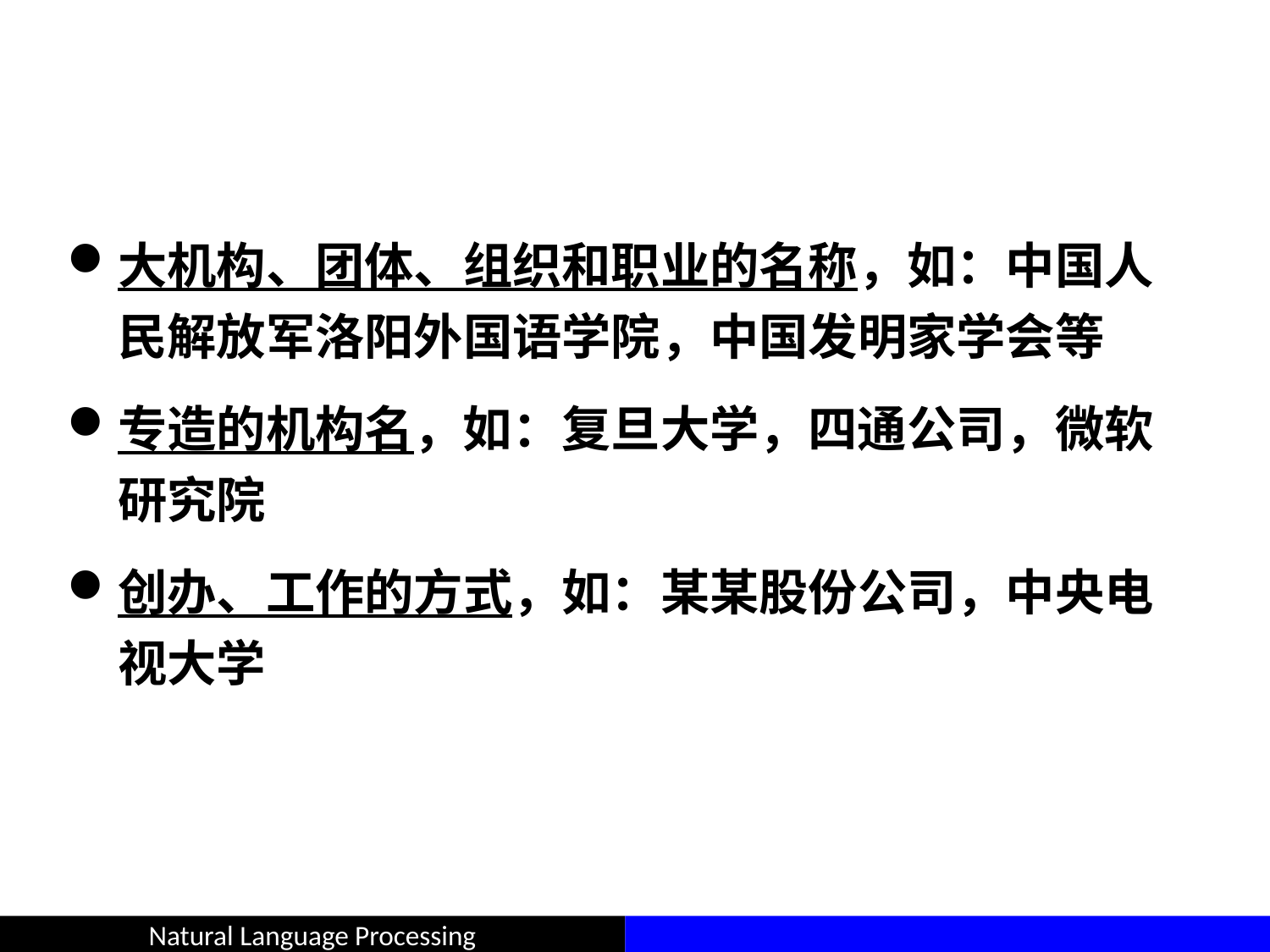

#
大机构、团体、组织和职业的名称，如：中国人民解放军洛阳外国语学院，中国发明家学会等
专造的机构名，如：复旦大学，四通公司，微软研究院
创办、工作的方式，如：某某股份公司，中央电视大学